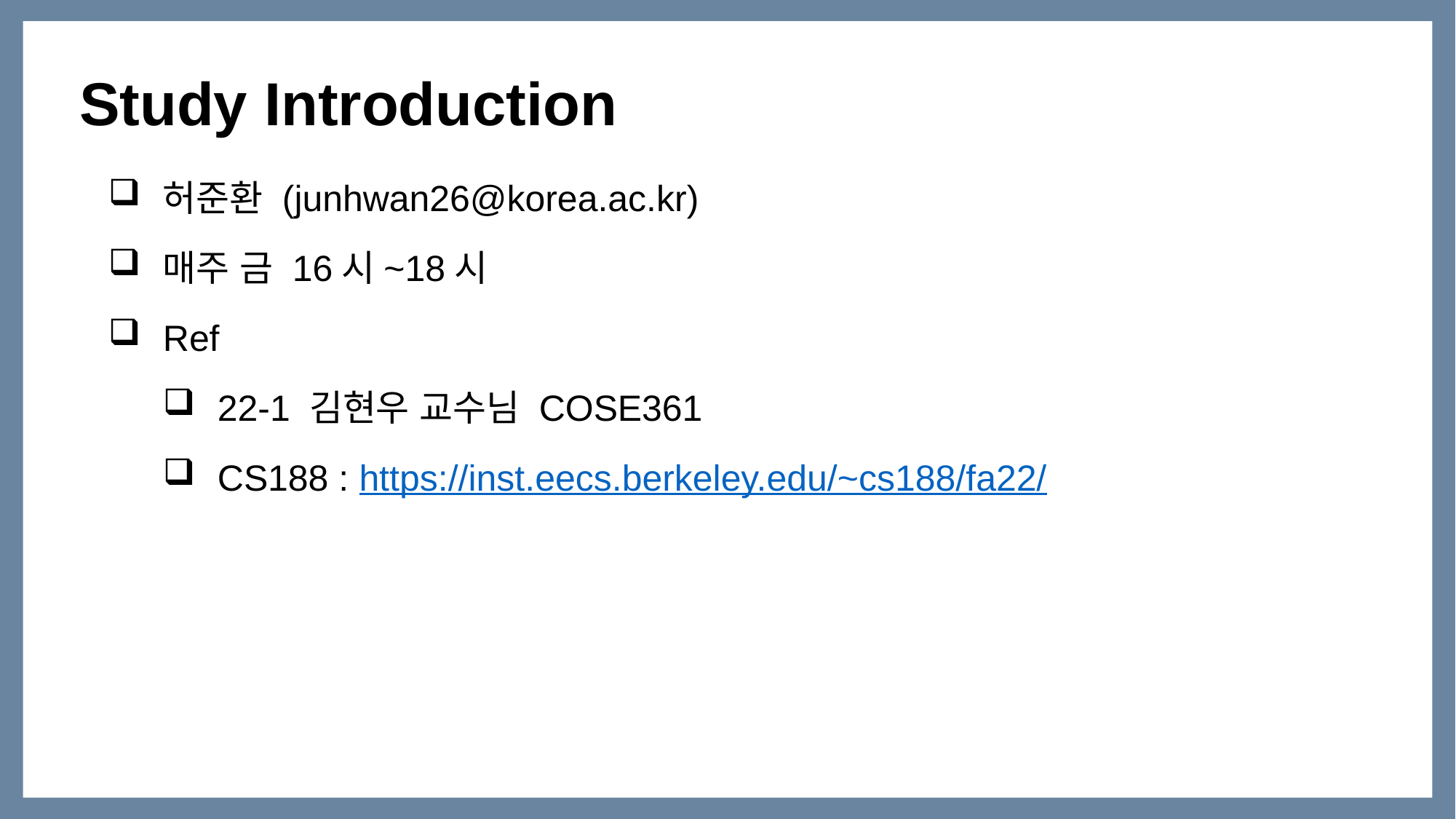

Study Introduction
허준환 (junhwan26@korea.ac.kr)
매주 금 16시~18시
Ref
22-1 김현우 교수님 COSE361
CS188 : https://inst.eecs.berkeley.edu/~cs188/fa22/